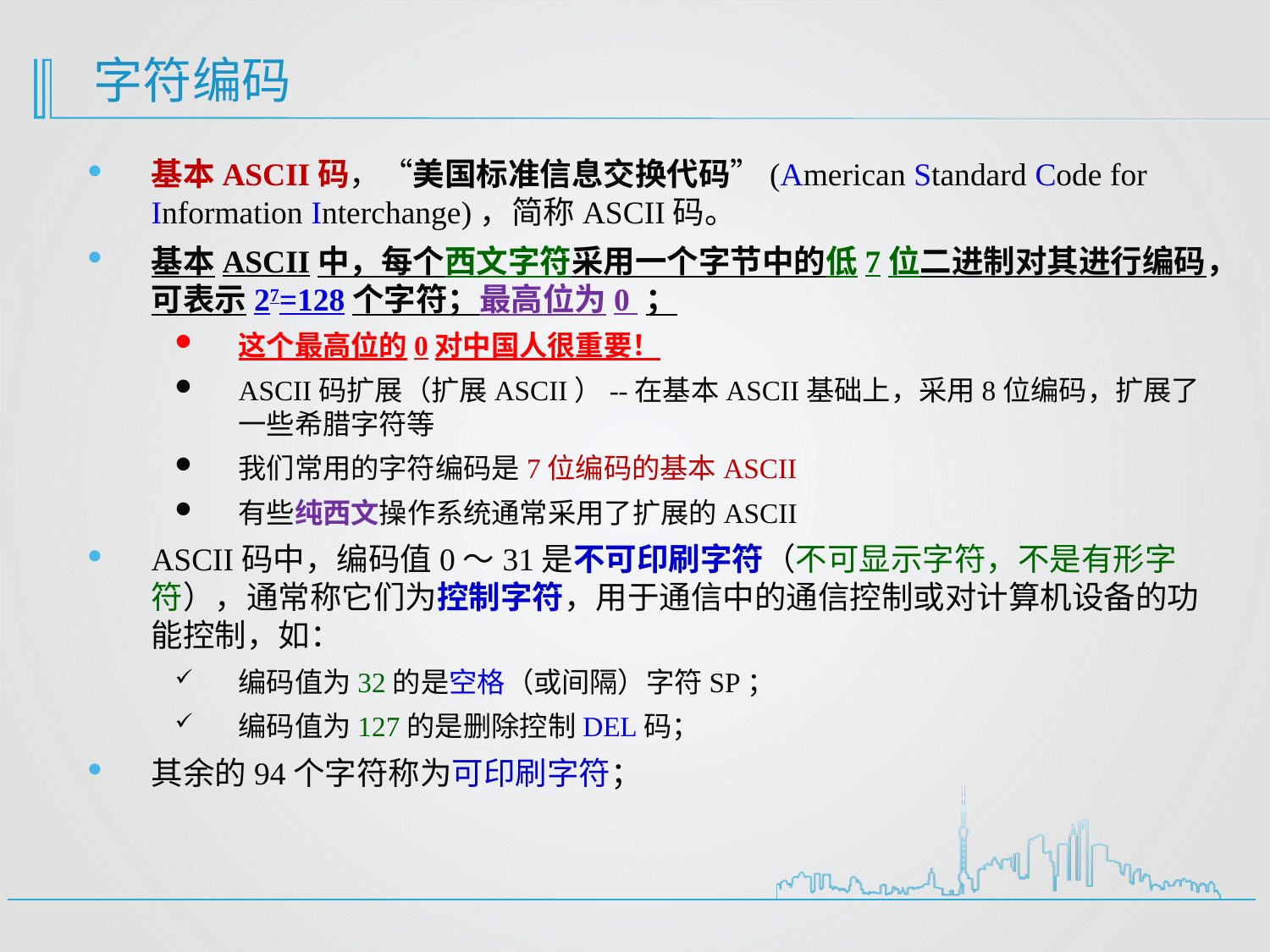

# 字符编码
基本ASCII码，“美国标准信息交换代码”(American Standard Code for Information Interchange)，简称ASCII码。
基本ASCII中，每个西文字符采用一个字节中的低7位二进制对其进行编码，可表示27=128个字符；最高位为0 ；
这个最高位的0对中国人很重要！
ASCII码扩展（扩展ASCII）--在基本ASCII基础上，采用8位编码，扩展了一些希腊字符等
我们常用的字符编码是7位编码的基本ASCII
有些纯西文操作系统通常采用了扩展的ASCII
ASCII码中，编码值0～31是不可印刷字符（不可显示字符，不是有形字符），通常称它们为控制字符，用于通信中的通信控制或对计算机设备的功能控制，如：
编码值为32的是空格（或间隔）字符SP；
编码值为127的是删除控制DEL码；
其余的94个字符称为可印刷字符；